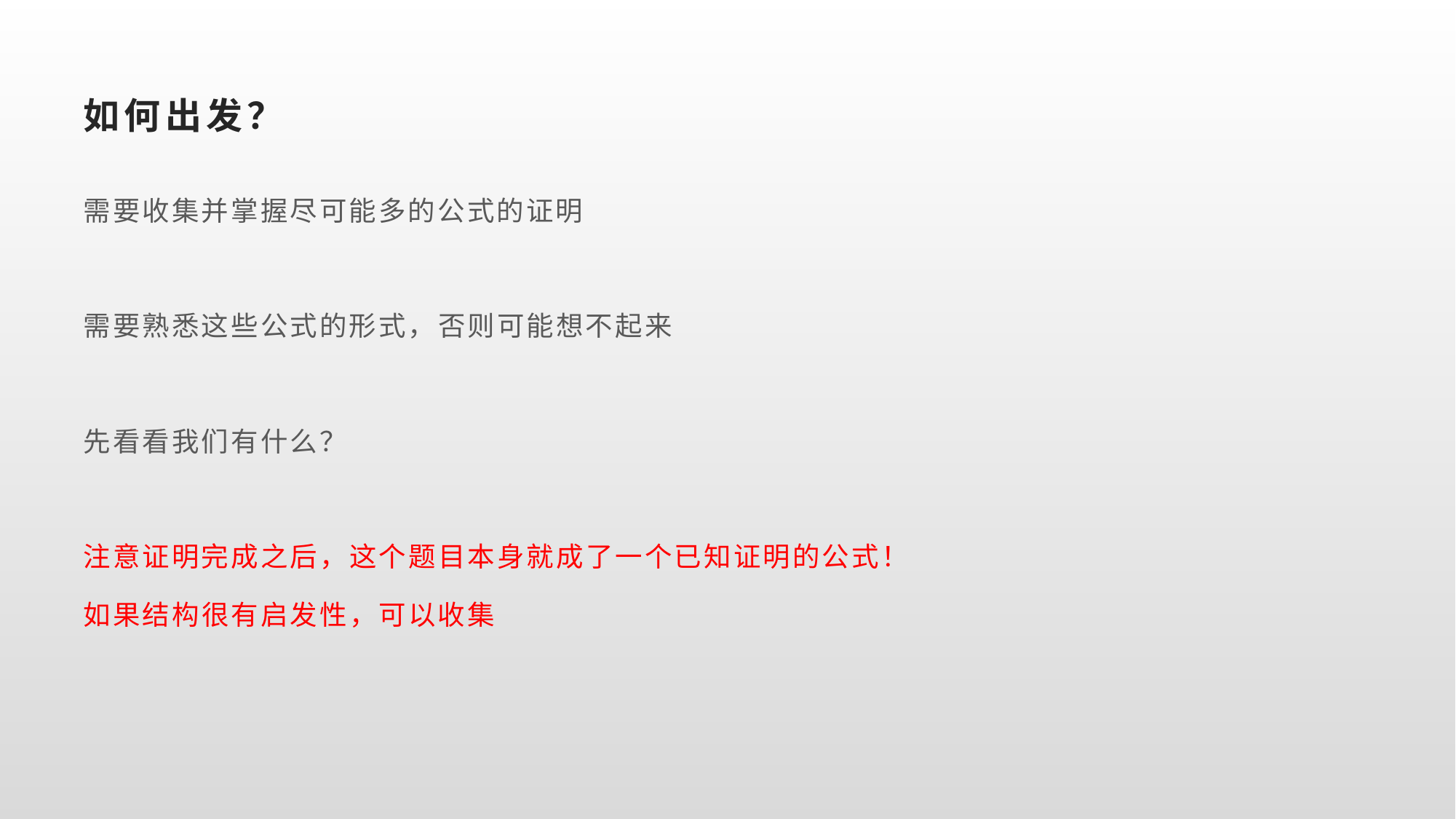

# 如何出发？
需要收集并掌握尽可能多的公式的证明

需要熟悉这些公式的形式，否则可能想不起来

先看看我们有什么？

注意证明完成之后，这个题目本身就成了一个已知证明的公式！
如果结构很有启发性，可以收集